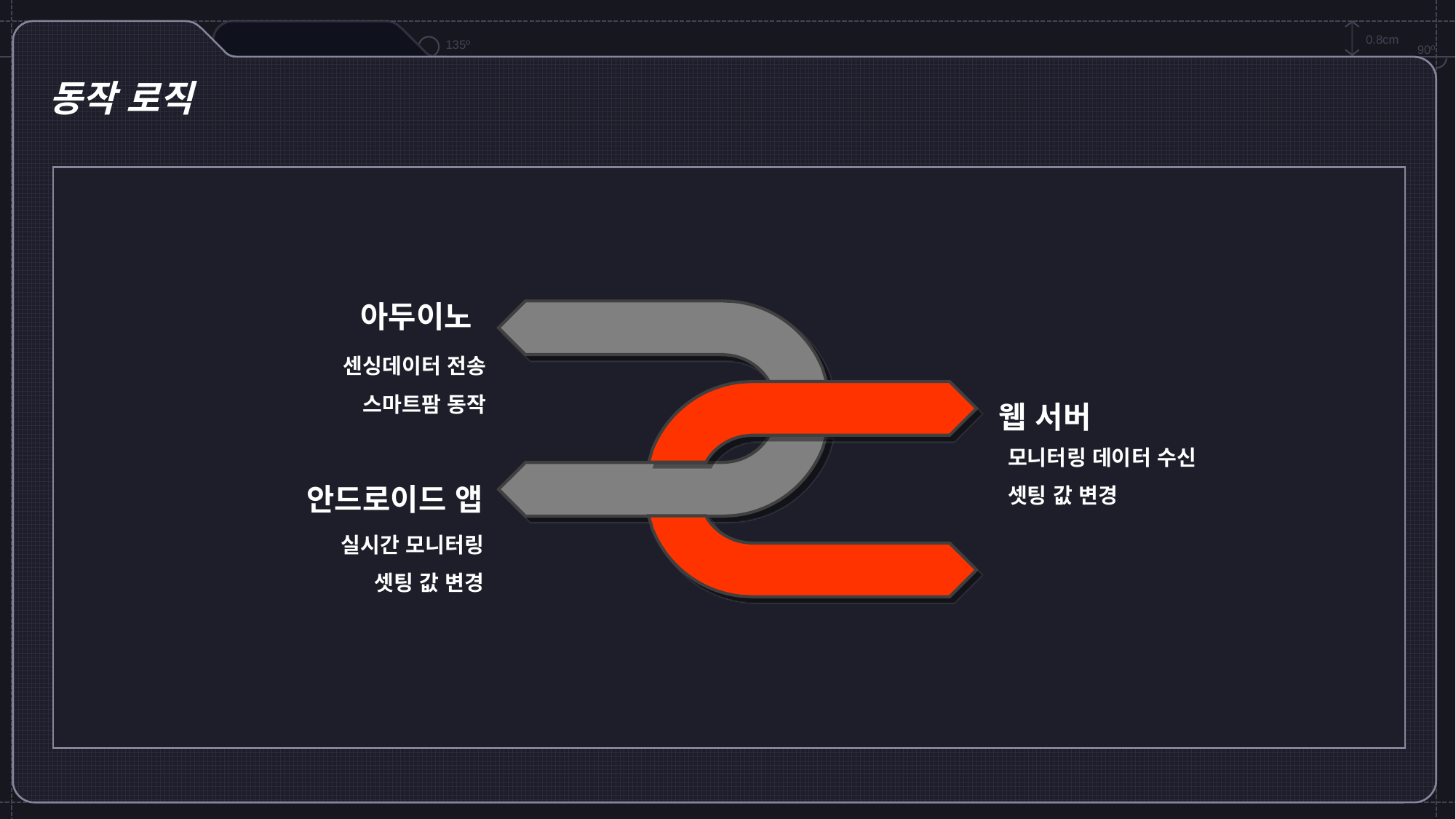

0.8cm
135º

90º

동작 로직

아두이노

	센싱데이터 전송
스마트팜 동작
웹 서버

모니터링 데이터 수신
셋팅 값 변경
안드로이드 앱
	실시간 모니터링
셋팅 값 변경